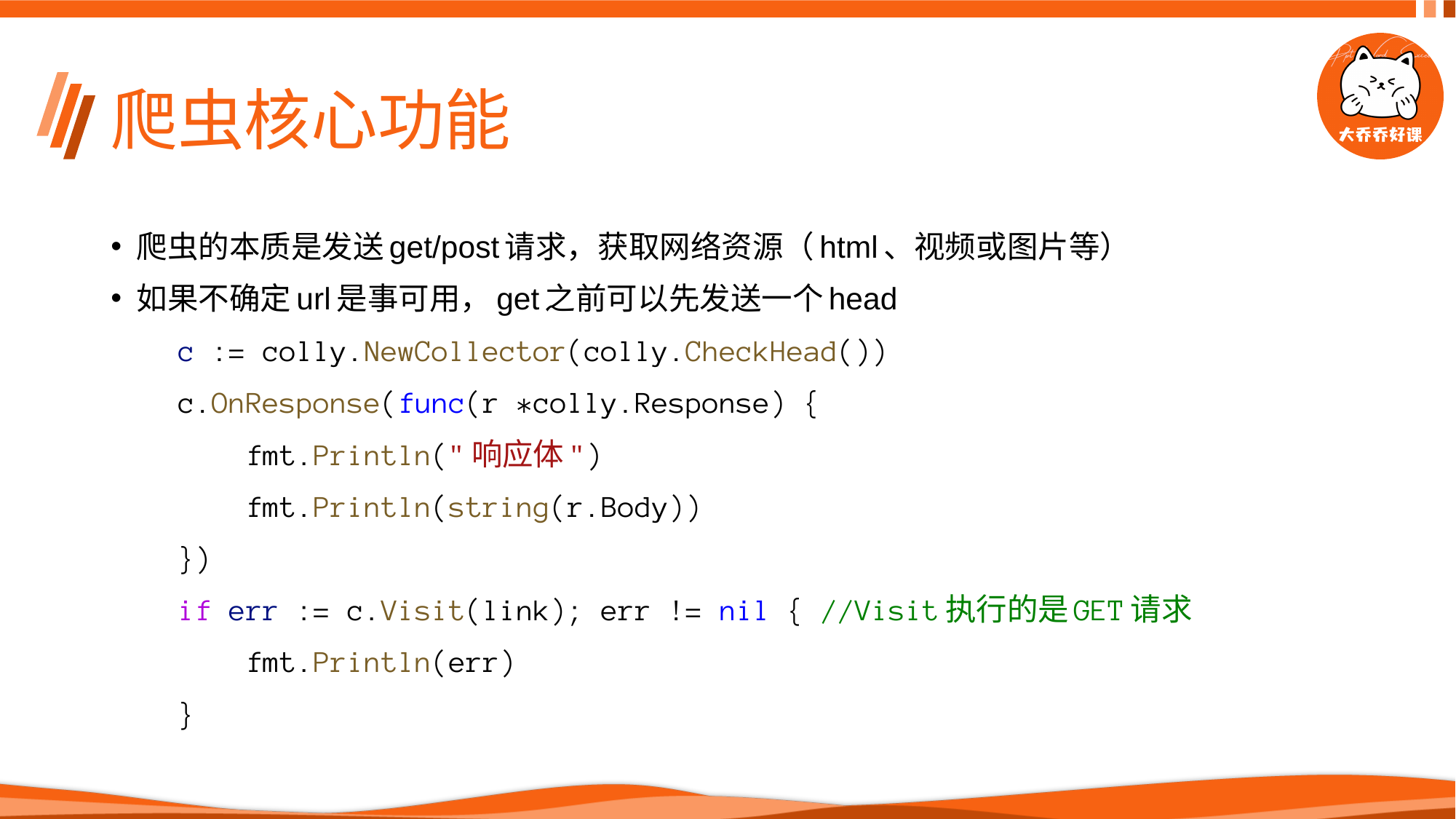

# 爬虫核心功能
爬虫的本质是发送get/post请求，获取网络资源（html、视频或图片等）
如果不确定url是事可用，get之前可以先发送一个head
    c := colly.NewCollector(colly.CheckHead())
    c.OnResponse(func(r *colly.Response) {
        fmt.Println("响应体")
        fmt.Println(string(r.Body))
    })
    if err := c.Visit(link); err != nil { //Visit执行的是GET请求
        fmt.Println(err)
    }